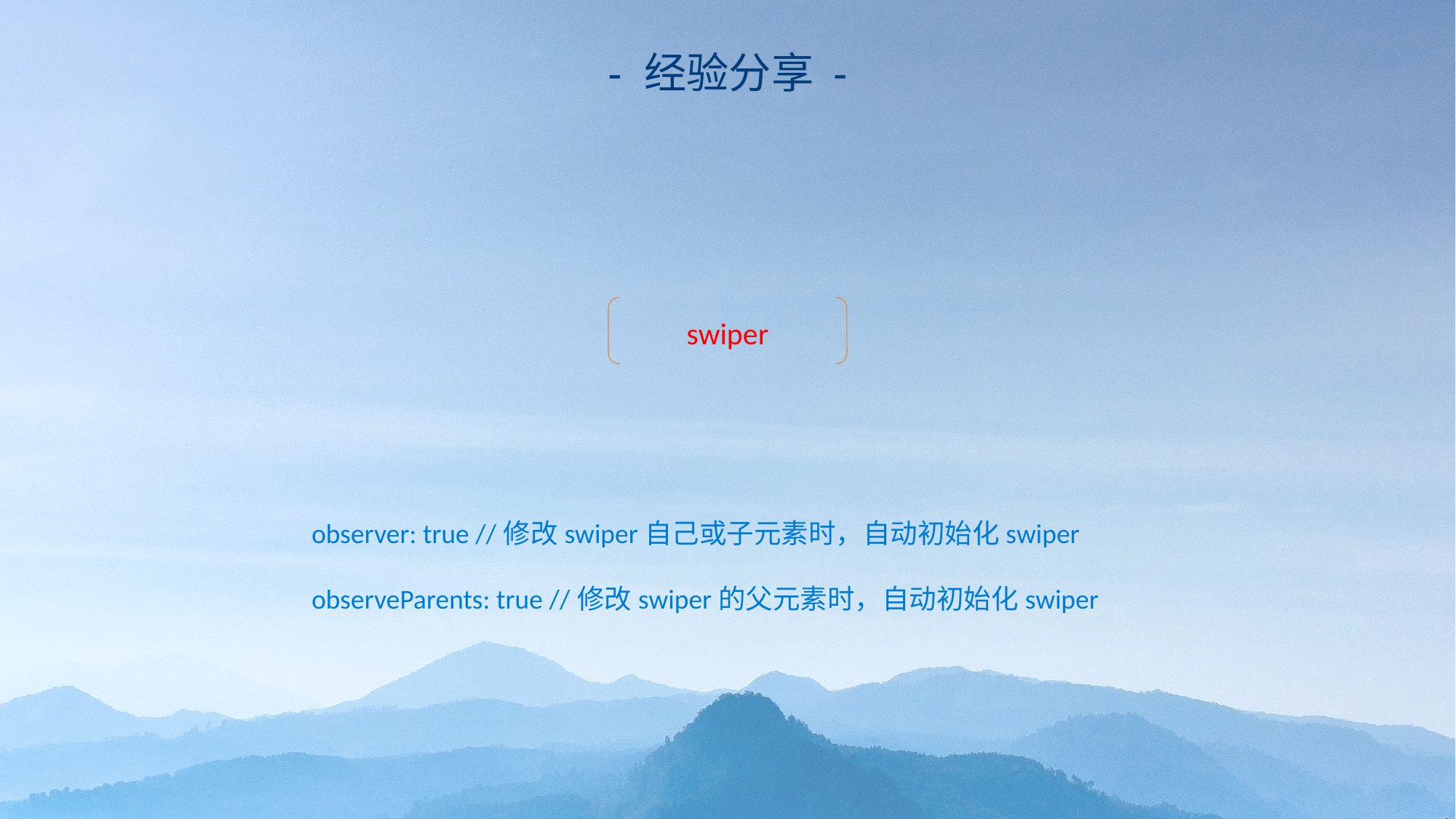

- 经验分享 -

swiper
observer: true //修改swiper自己或子元素时，自动初始化swiper

observeParents: true //修改swiper的父元素时，自动初始化swiper